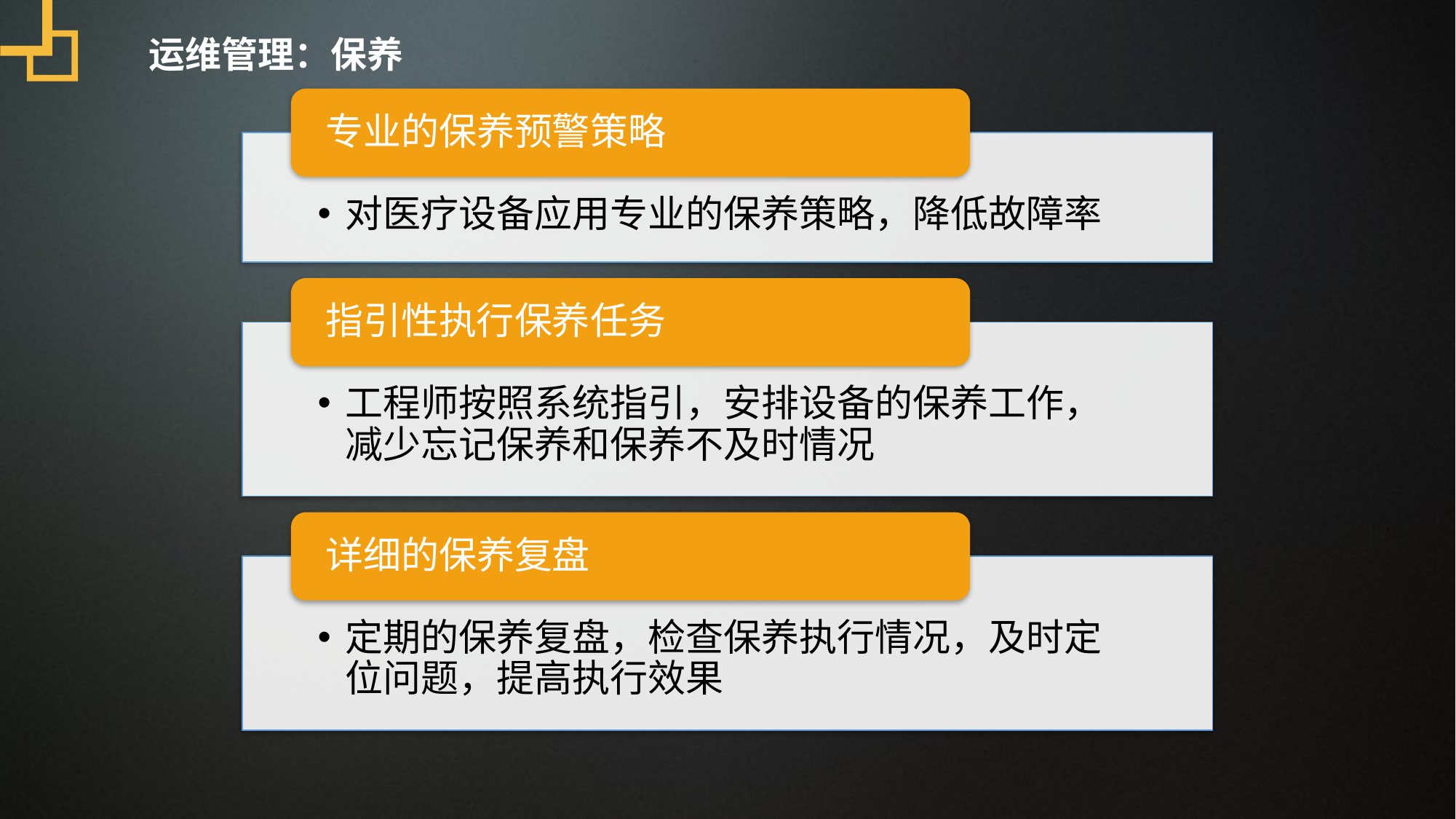

运维管理：保养
对医疗设备应用专业的保养策略，降低故障率
专业的保养预警策略
工程师按照系统指引，安排设备的保养工作，减少忘记保养和保养不及时情况
指引性执行保养任务
定期的保养复盘，检查保养执行情况，及时定位问题，提高执行效果
详细的保养复盘